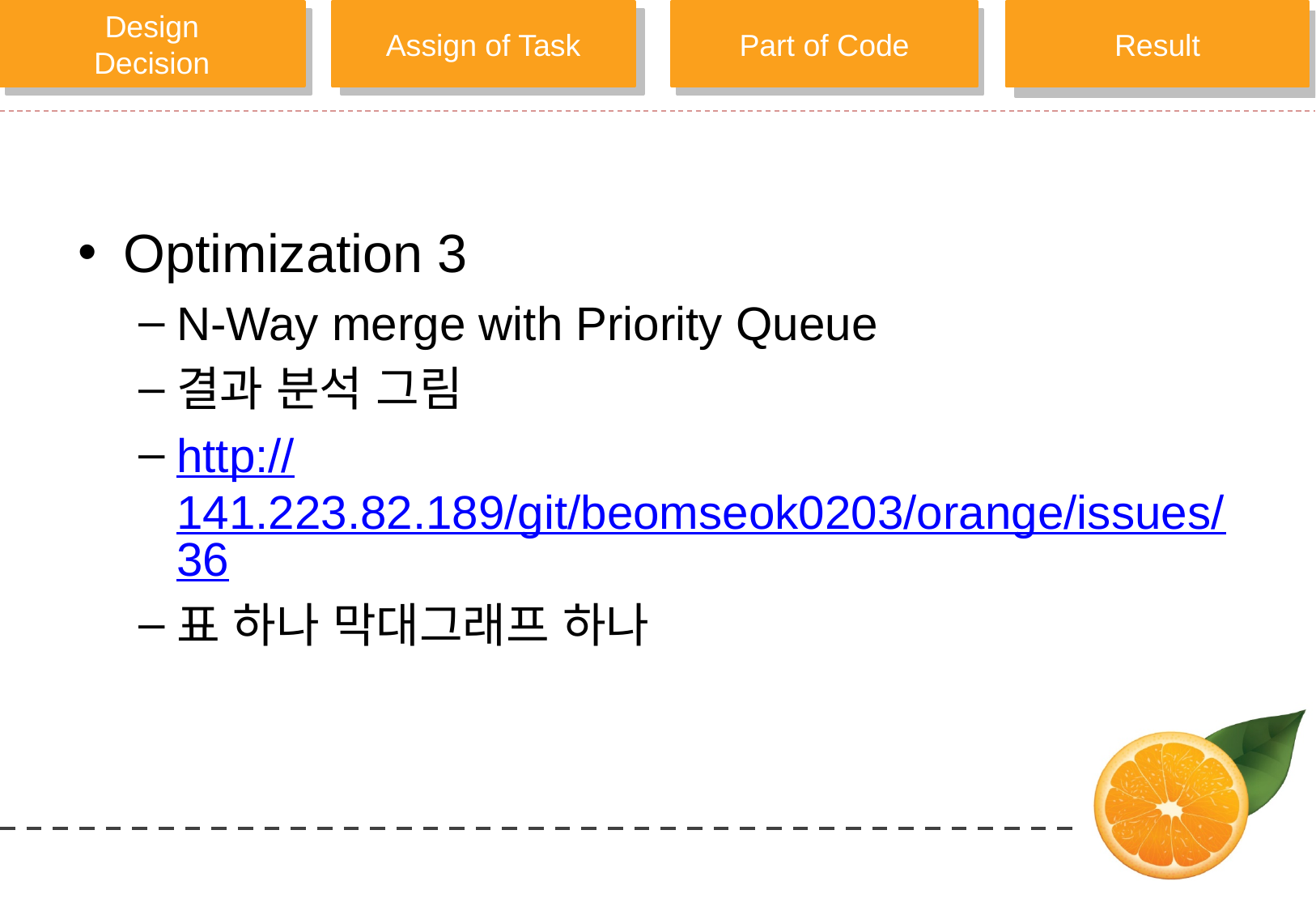

Optimization 3
N-Way merge with Priority Queue
결과 분석 그림
http://141.223.82.189/git/beomseok0203/orange/issues/36
표 하나 막대그래프 하나